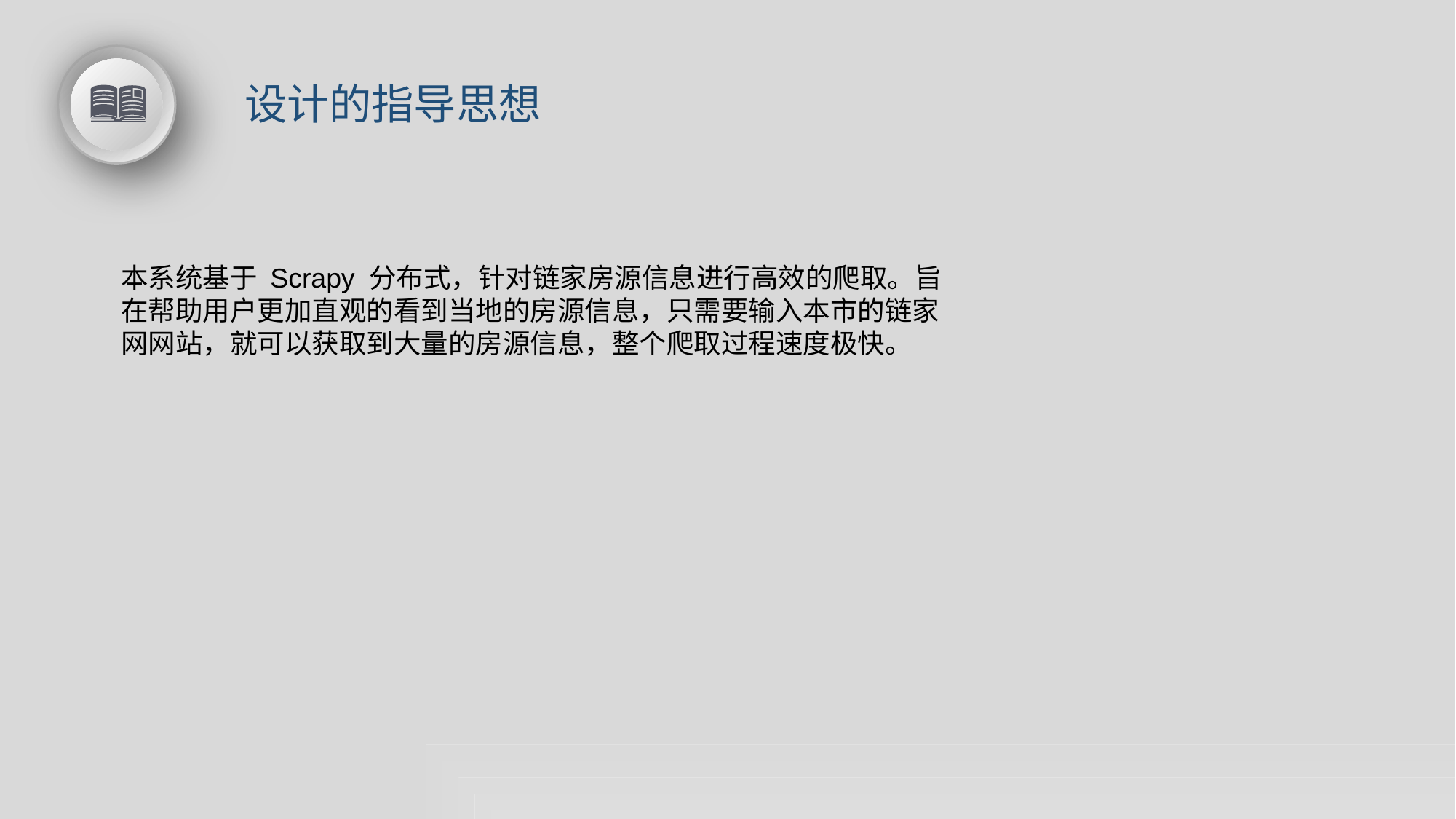

设计的指导思想
本系统基于 Scrapy 分布式，针对链家房源信息进行高效的爬取。旨在帮助用户更加直观的看到当地的房源信息，只需要输入本市的链家网网站，就可以获取到大量的房源信息，整个爬取过程速度极快。